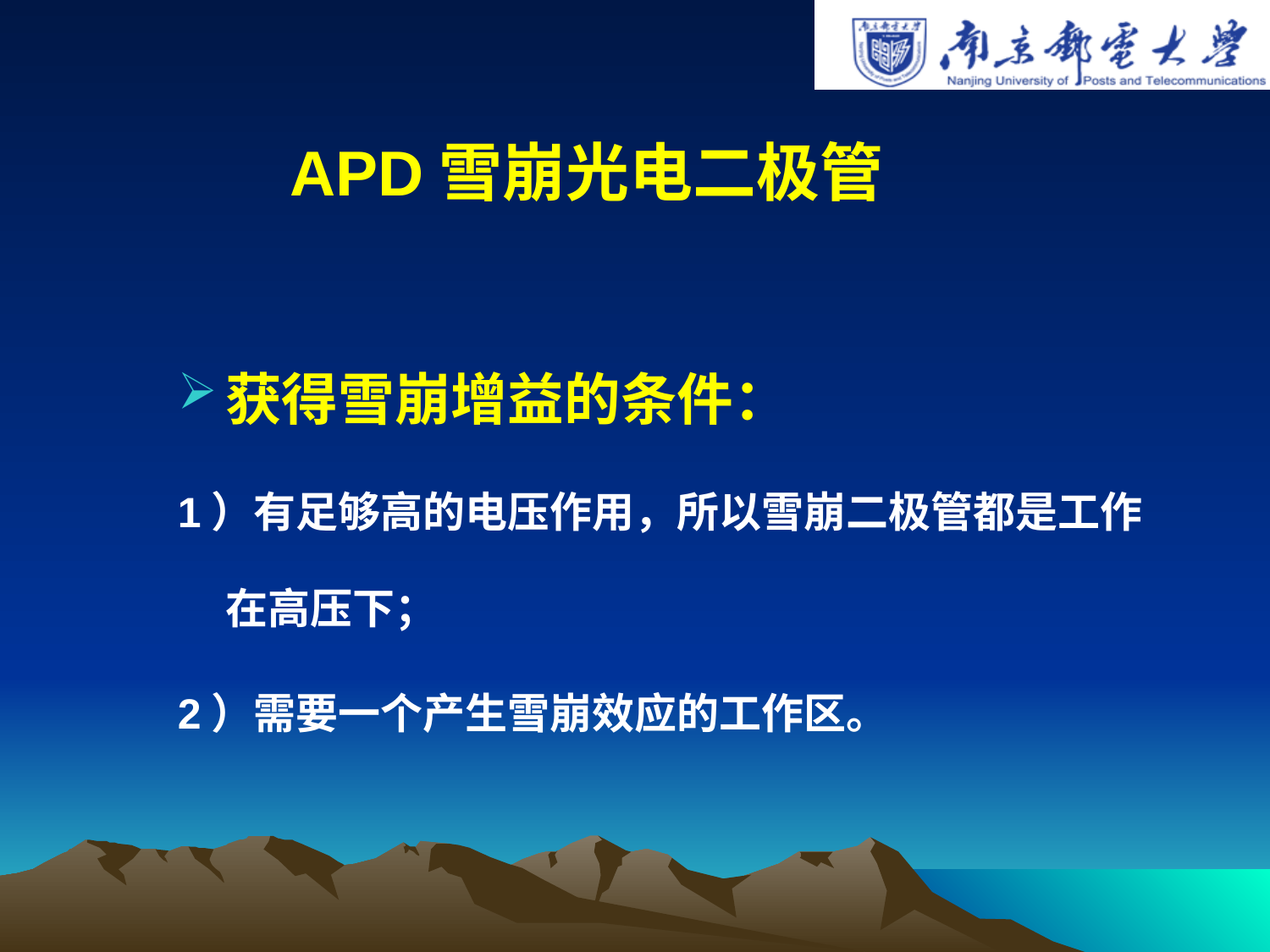

# APD雪崩光电二极管
获得雪崩增益的条件：
1）有足够高的电压作用，所以雪崩二极管都是工作在高压下；
2）需要一个产生雪崩效应的工作区。

9